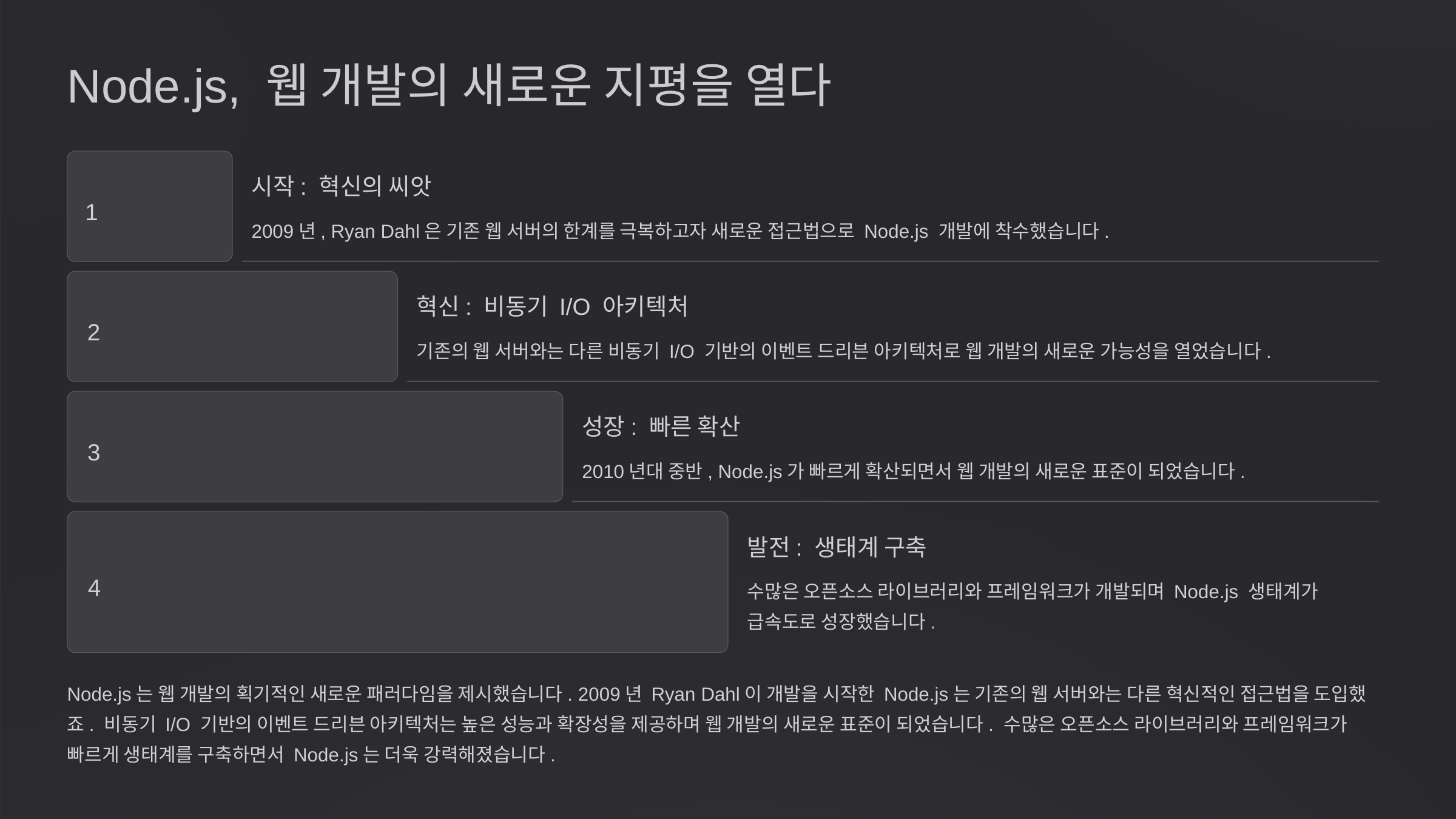

Node.js, 웹 개발의 새로운 지평을 열다

시작: 혁신의 씨앗
1
2009년, Ryan Dahl은 기존 웹 서버의 한계를 극복하고자 새로운 접근법으로 Node.js 개발에 착수했습니다.

혁신: 비동기 I/O 아키텍처
2
기존의 웹 서버와는 다른 비동기 I/O 기반의 이벤트 드리븐 아키텍처로 웹 개발의 새로운 가능성을 열었습니다.

성장: 빠른 확산
3
2010년대 중반, Node.js가 빠르게 확산되면서 웹 개발의 새로운 표준이 되었습니다.

발전: 생태계 구축
4
수많은 오픈소스 라이브러리와 프레임워크가 개발되며 Node.js 생태계가 급속도로 성장했습니다.
Node.js는 웹 개발의 획기적인 새로운 패러다임을 제시했습니다. 2009년 Ryan Dahl이 개발을 시작한 Node.js는 기존의 웹 서버와는 다른 혁신적인 접근법을 도입했죠. 비동기 I/O 기반의 이벤트 드리븐 아키텍처는 높은 성능과 확장성을 제공하며 웹 개발의 새로운 표준이 되었습니다. 수많은 오픈소스 라이브러리와 프레임워크가 빠르게 생태계를 구축하면서 Node.js는 더욱 강력해졌습니다.